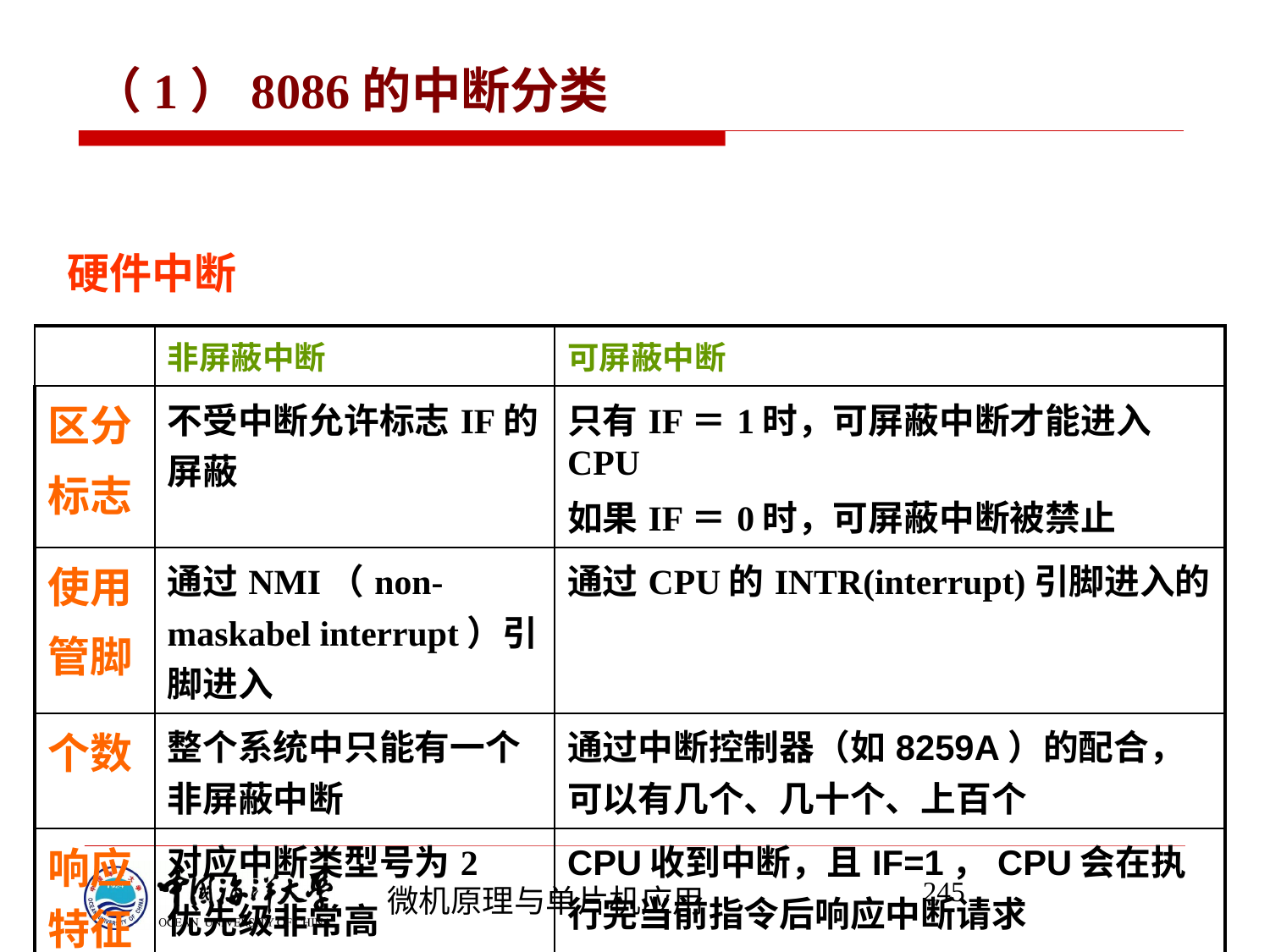

# （1）8086的中断分类
硬件中断
|  | 非屏蔽中断 | 可屏蔽中断 |
| --- | --- | --- |
| 区分 标志 | 不受中断允许标志IF的屏蔽 | 只有IF＝1时，可屏蔽中断才能进入CPU 如果IF＝0时，可屏蔽中断被禁止 |
| 使用 管脚 | 通过NMI（non-maskabel interrupt）引脚进入 | 通过CPU的INTR(interrupt)引脚进入的 |
| 个数 | 整个系统中只能有一个非屏蔽中断 | 通过中断控制器（如8259A）的配合，可以有几个、几十个、上百个 |
| 响应特征 | 对应中断类型号为2 优先级非常高 | CPU收到中断，且IF=1，CPU会在执行完当前指令后响应中断请求 |
245